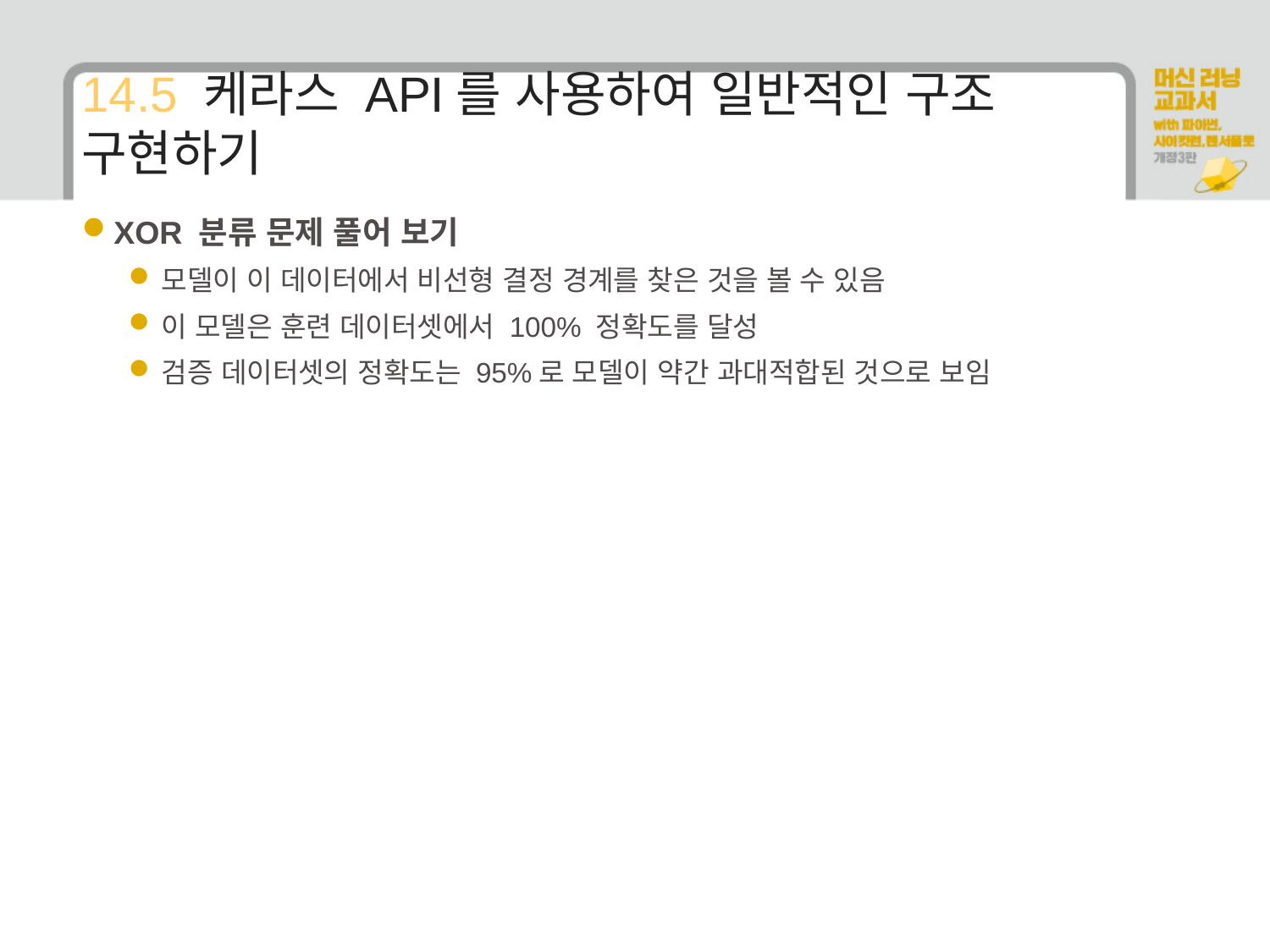

# 14.5 케라스 API를 사용하여 일반적인 구조 구현하기
XOR 분류 문제 풀어 보기
모델이 이 데이터에서 비선형 결정 경계를 찾은 것을 볼 수 있음
이 모델은 훈련 데이터셋에서 100% 정확도를 달성
검증 데이터셋의 정확도는 95%로 모델이 약간 과대적합된 것으로 보임